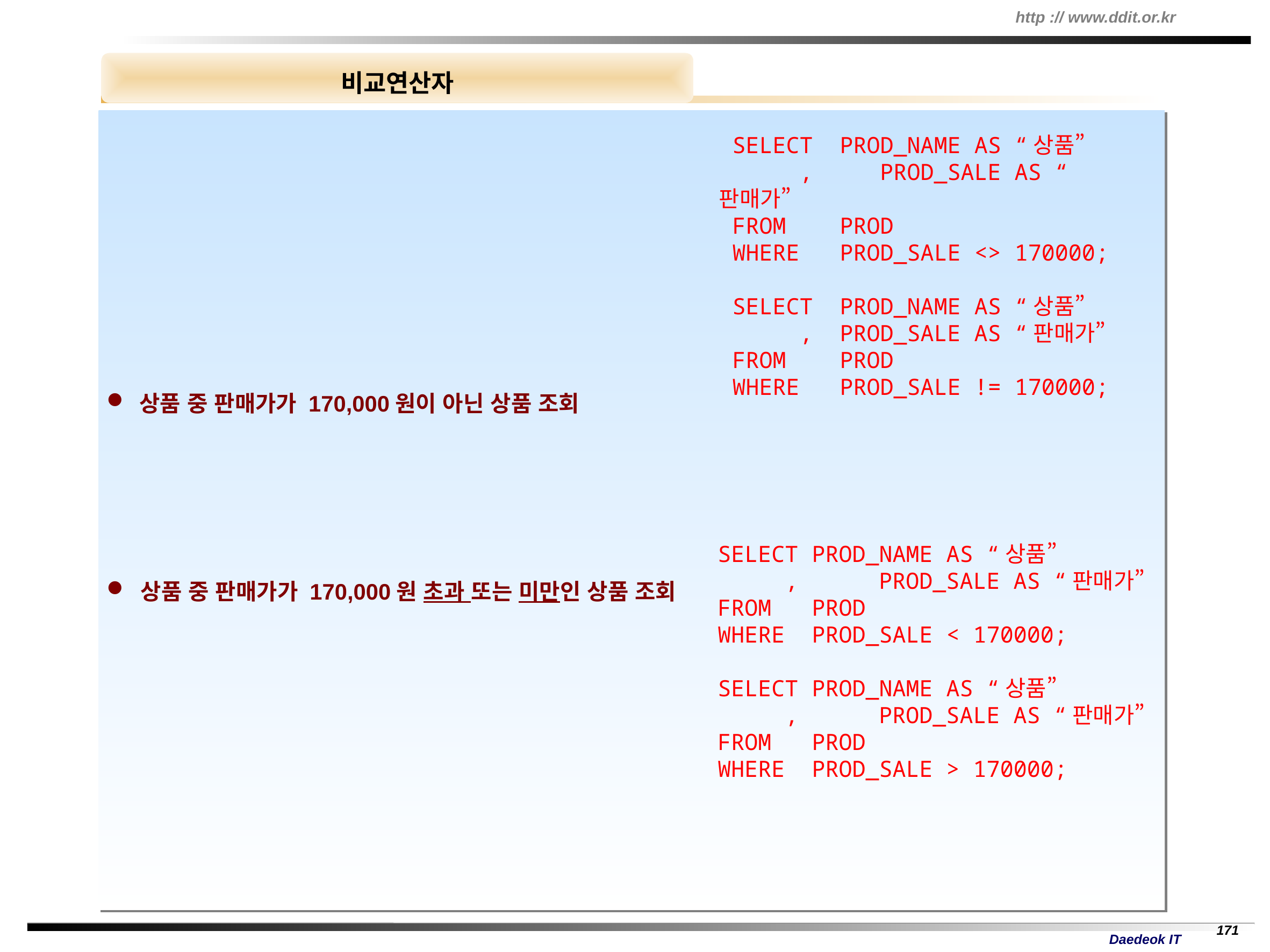

비교연산자

 상품 중 판매가가 170,000원이 아닌 상품 조회

 상품 중 판매가가 170,000원 초과 또는 미만인 상품 조회

 SELECT  PROD_NAME AS “상품”
      ,	PROD_SALE AS “판매가”
 FROM    PROD
 WHERE   PROD_SALE <> 170000;

 SELECT  PROD_NAME AS “상품”
      ,  PROD_SALE AS “판매가”
 FROM    PROD
 WHERE   PROD_SALE != 170000;
SELECT PROD_NAME AS “상품”
     ,	PROD_SALE AS “판매가”
FROM   PROD
WHERE  PROD_SALE < 170000;

SELECT PROD_NAME AS “상품”
     ,	PROD_SALE AS “판매가”
FROM   PROD
WHERE  PROD_SALE > 170000;